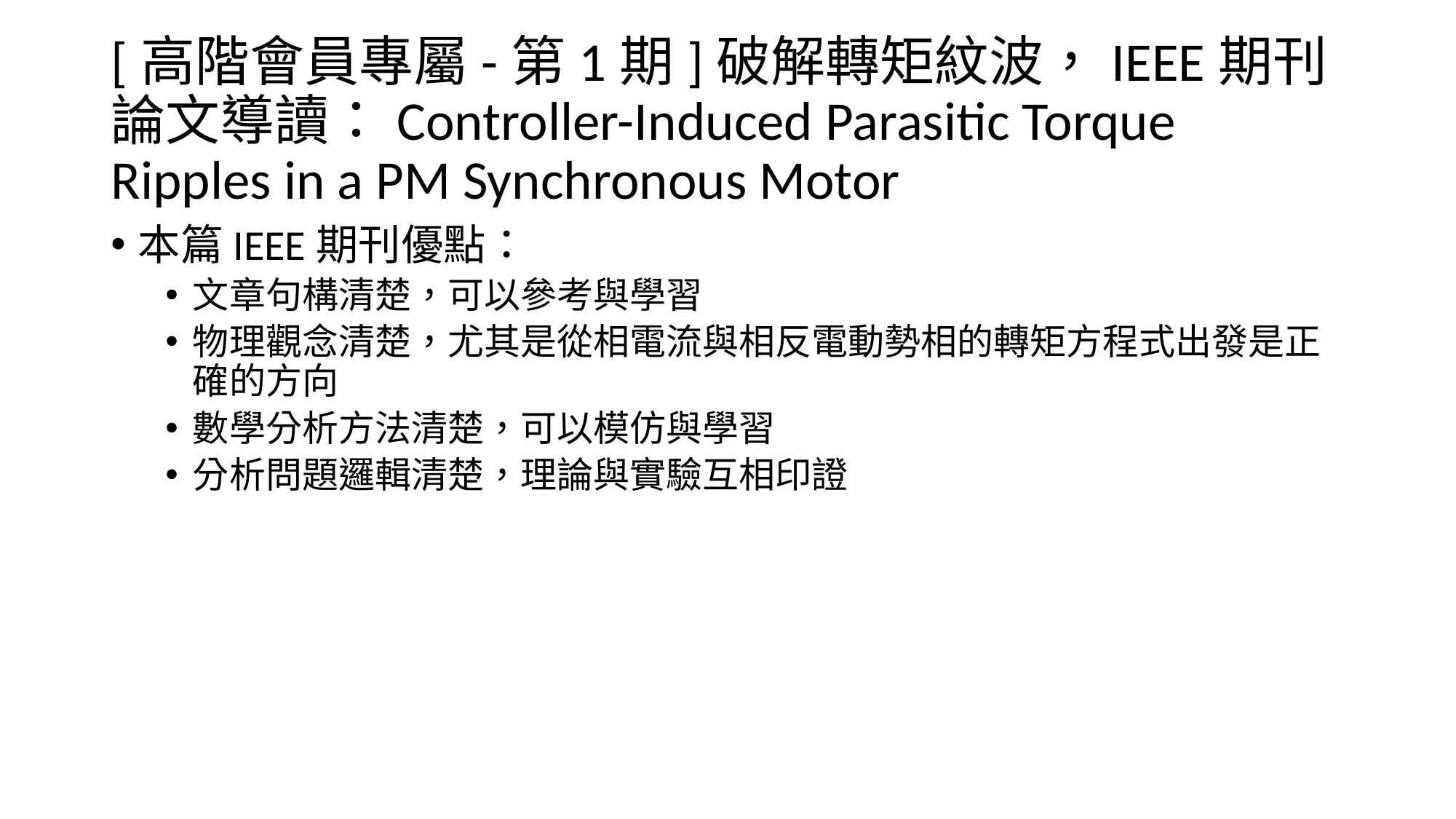

# [高階會員專屬-第1期]破解轉矩紋波，IEEE期刊論文導讀：Controller-Induced Parasitic Torque Ripples in a PM Synchronous Motor
本篇IEEE期刊優點：
文章句構清楚，可以參考與學習
物理觀念清楚，尤其是從相電流與相反電動勢相的轉矩方程式出發是正確的方向
數學分析方法清楚，可以模仿與學習
分析問題邏輯清楚，理論與實驗互相印證